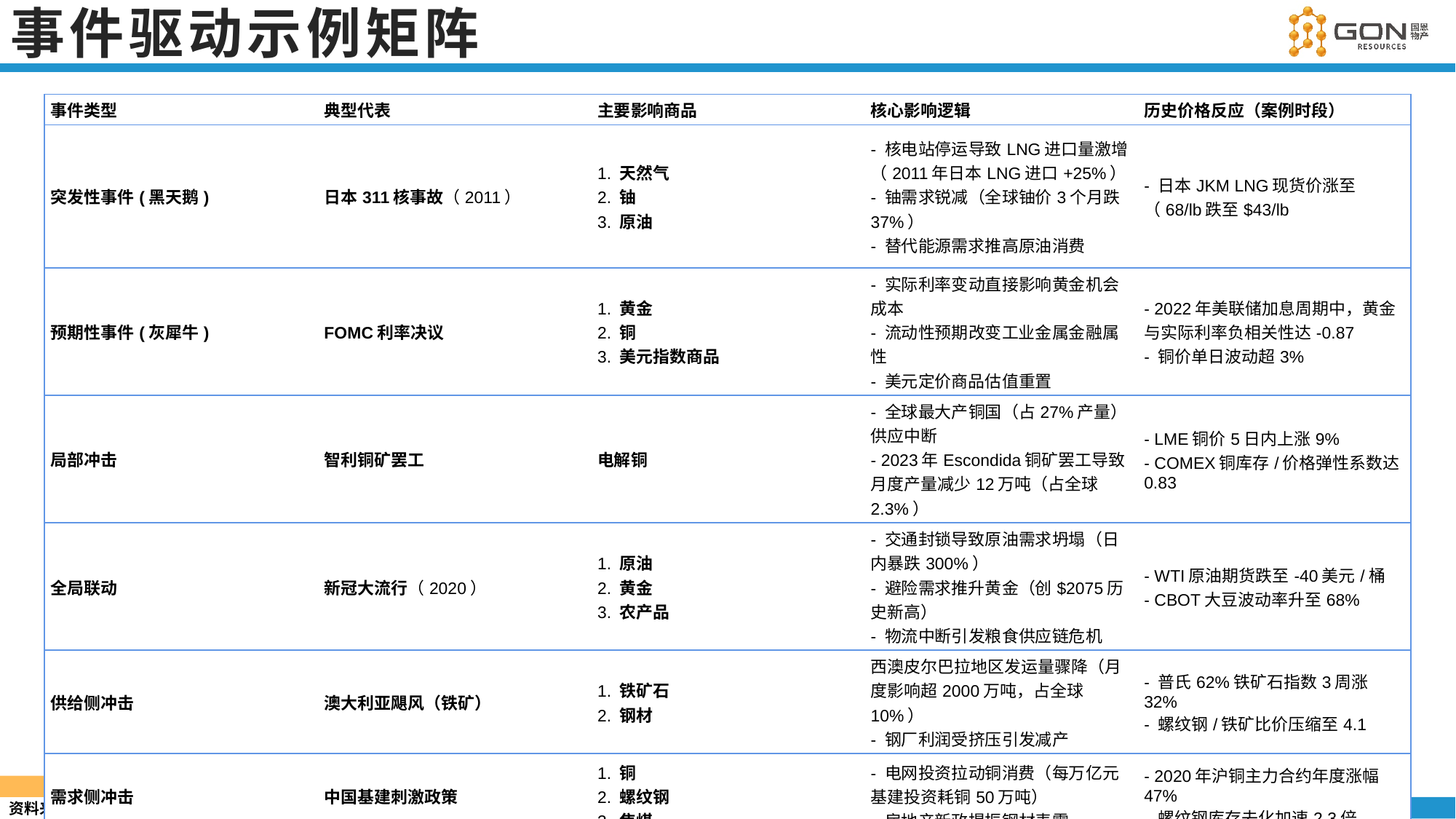

# 事件驱动示例矩阵
| 事件类型 | 典型代表 | 主要影响商品 | 核心影响逻辑 | 历史价格反应（案例时段） |
| --- | --- | --- | --- | --- |
| 突发性事件(黑天鹅) | 日本311核事故（2011） | 1. 天然气 2. 铀 3. 原油 | - 核电站停运导致LNG进口量激增（2011年日本LNG进口+25%） - 铀需求锐减（全球铀价3个月跌37%） - 替代能源需求推高原油消费 | - 日本JKM LNG现货价涨至（68/lb跌至$43/lb |
| 预期性事件(灰犀牛) | FOMC利率决议 | 1. 黄金 2. 铜 3. 美元指数商品 | - 实际利率变动直接影响黄金机会成本 - 流动性预期改变工业金属金融属性 - 美元定价商品估值重置 | - 2022年美联储加息周期中，黄金与实际利率负相关性达-0.87 - 铜价单日波动超3% |
| 局部冲击 | 智利铜矿罢工 | 电解铜 | - 全球最大产铜国（占27%产量）供应中断 - 2023年Escondida铜矿罢工导致月度产量减少12万吨（占全球2.3%） | - LME铜价5日内上涨9% - COMEX铜库存/价格弹性系数达0.83 |
| 全局联动 | 新冠大流行（2020） | 1. 原油 2. 黄金 3. 农产品 | - 交通封锁导致原油需求坍塌（日内暴跌300%） - 避险需求推升黄金（创$2075历史新高） - 物流中断引发粮食供应链危机 | - WTI原油期货跌至-40美元/桶 - CBOT大豆波动率升至68% |
| 供给侧冲击 | 澳大利亚飓风（铁矿） | 1. 铁矿石 2. 钢材 | 西澳皮尔巴拉地区发运量骤降（月度影响超2000万吨，占全球10%） - 钢厂利润受挤压引发减产 | - 普氏62%铁矿石指数3周涨32% - 螺纹钢/铁矿比价压缩至4.1 |
| 需求侧冲击 | 中国基建刺激政策 | 1. 铜 2. 螺纹钢 3. 焦煤 | - 电网投资拉动铜消费（每万亿元基建投资耗铜50万吨） - 房地产新政提振钢材表需 | - 2020年沪铜主力合约年度涨幅47% - 螺纹钢库存去化加速2.3倍 |